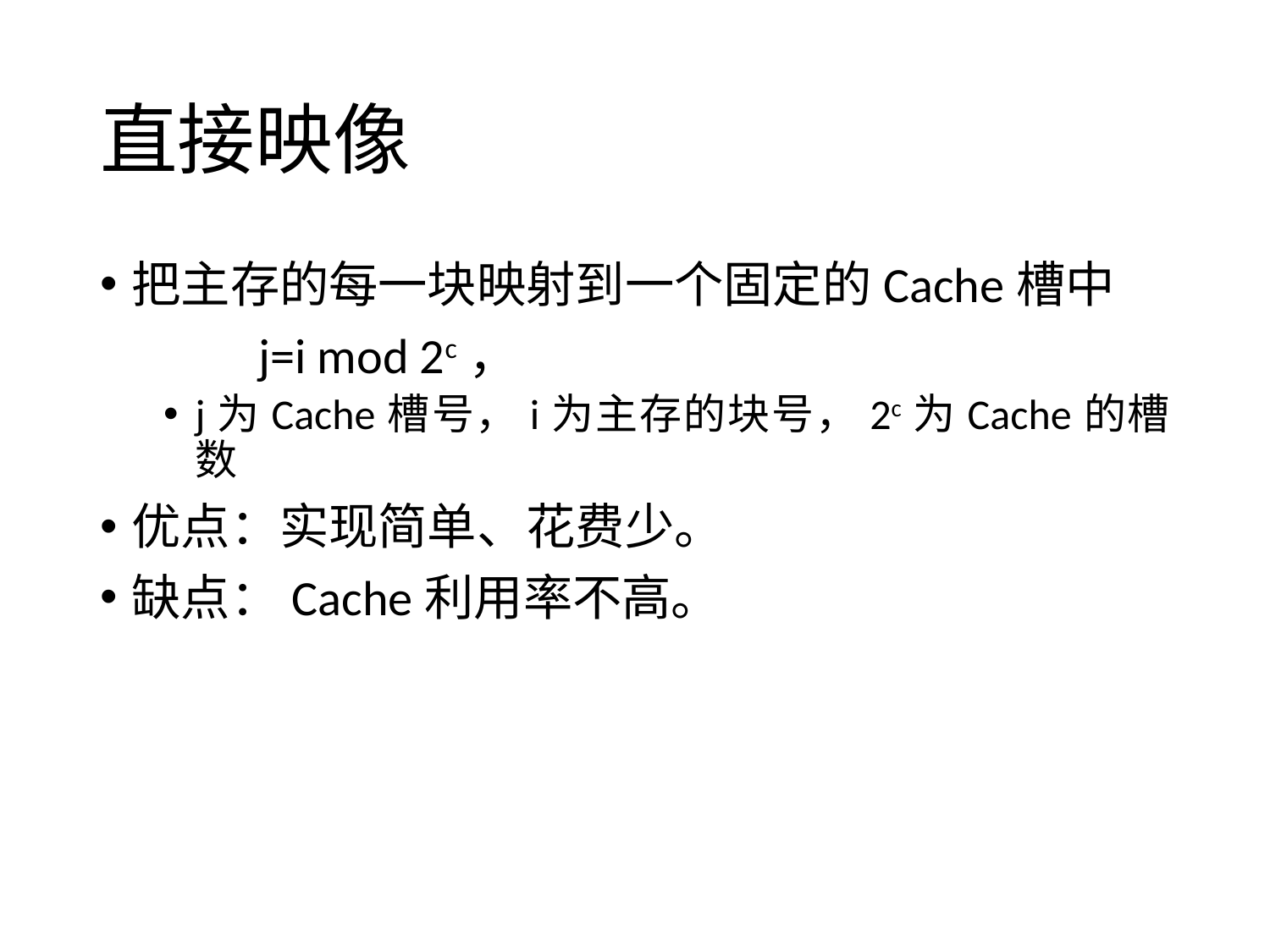

# 直接映像
把主存的每一块映射到一个固定的Cache槽中
      	j=i mod 2c，
j为Cache槽号，i为主存的块号，2c为Cache的槽数
优点：实现简单、花费少。
缺点：Cache利用率不高。